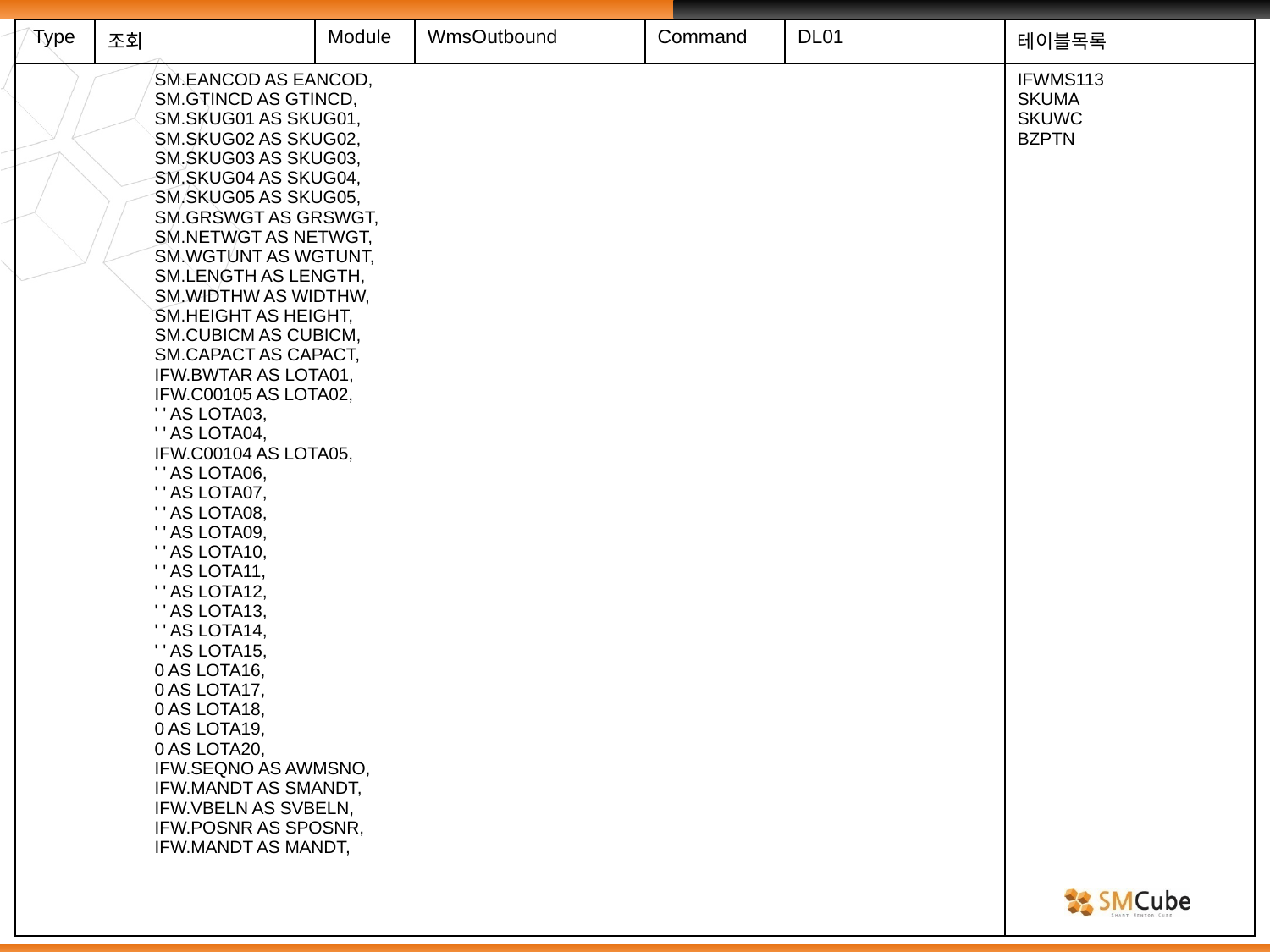

| Type | 조회 | Module | WmsOutbound | Command | DL01 | 테이블목록 |
| --- | --- | --- | --- | --- | --- | --- |
| SM.EANCOD AS EANCOD, SM.GTINCD AS GTINCD, SM.SKUG01 AS SKUG01, SM.SKUG02 AS SKUG02, SM.SKUG03 AS SKUG03, SM.SKUG04 AS SKUG04, SM.SKUG05 AS SKUG05, SM.GRSWGT AS GRSWGT, SM.NETWGT AS NETWGT, SM.WGTUNT AS WGTUNT, SM.LENGTH AS LENGTH, SM.WIDTHW AS WIDTHW, SM.HEIGHT AS HEIGHT, SM.CUBICM AS CUBICM, SM.CAPACT AS CAPACT, IFW.BWTAR AS LOTA01, IFW.C00105 AS LOTA02, ' ' AS LOTA03, ' ' AS LOTA04, IFW.C00104 AS LOTA05, ' ' AS LOTA06, ' ' AS LOTA07, ' ' AS LOTA08, ' ' AS LOTA09, ' ' AS LOTA10, ' ' AS LOTA11, ' ' AS LOTA12, ' ' AS LOTA13, ' ' AS LOTA14, ' ' AS LOTA15, 0 AS LOTA16, 0 AS LOTA17, 0 AS LOTA18, 0 AS LOTA19, 0 AS LOTA20, IFW.SEQNO AS AWMSNO, IFW.MANDT AS SMANDT, IFW.VBELN AS SVBELN, IFW.POSNR AS SPOSNR, IFW.MANDT AS MANDT, |  |  |  |  |  | IFWMS113 SKUMA SKUWC BZPTN |